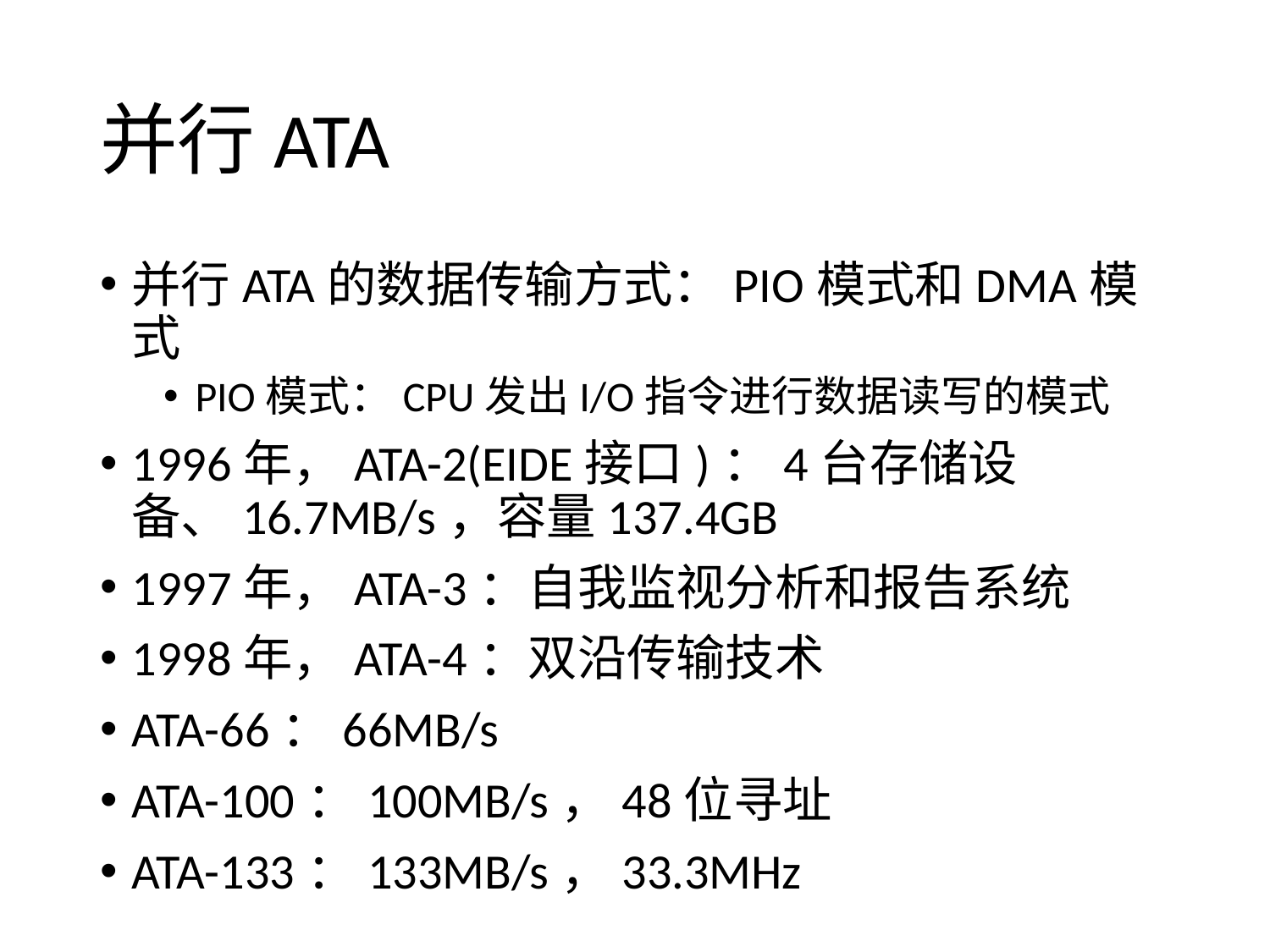

# 并行ATA
并行ATA的数据传输方式：PIO模式和DMA模式
PIO模式：CPU发出I/O指令进行数据读写的模式
1996年，ATA-2(EIDE接口)：4台存储设备、16.7MB/s，容量137.4GB
1997年，ATA-3：自我监视分析和报告系统
1998年，ATA-4：双沿传输技术
ATA-66：66MB/s
ATA-100：100MB/s，48位寻址
ATA-133：133MB/s，33.3MHz